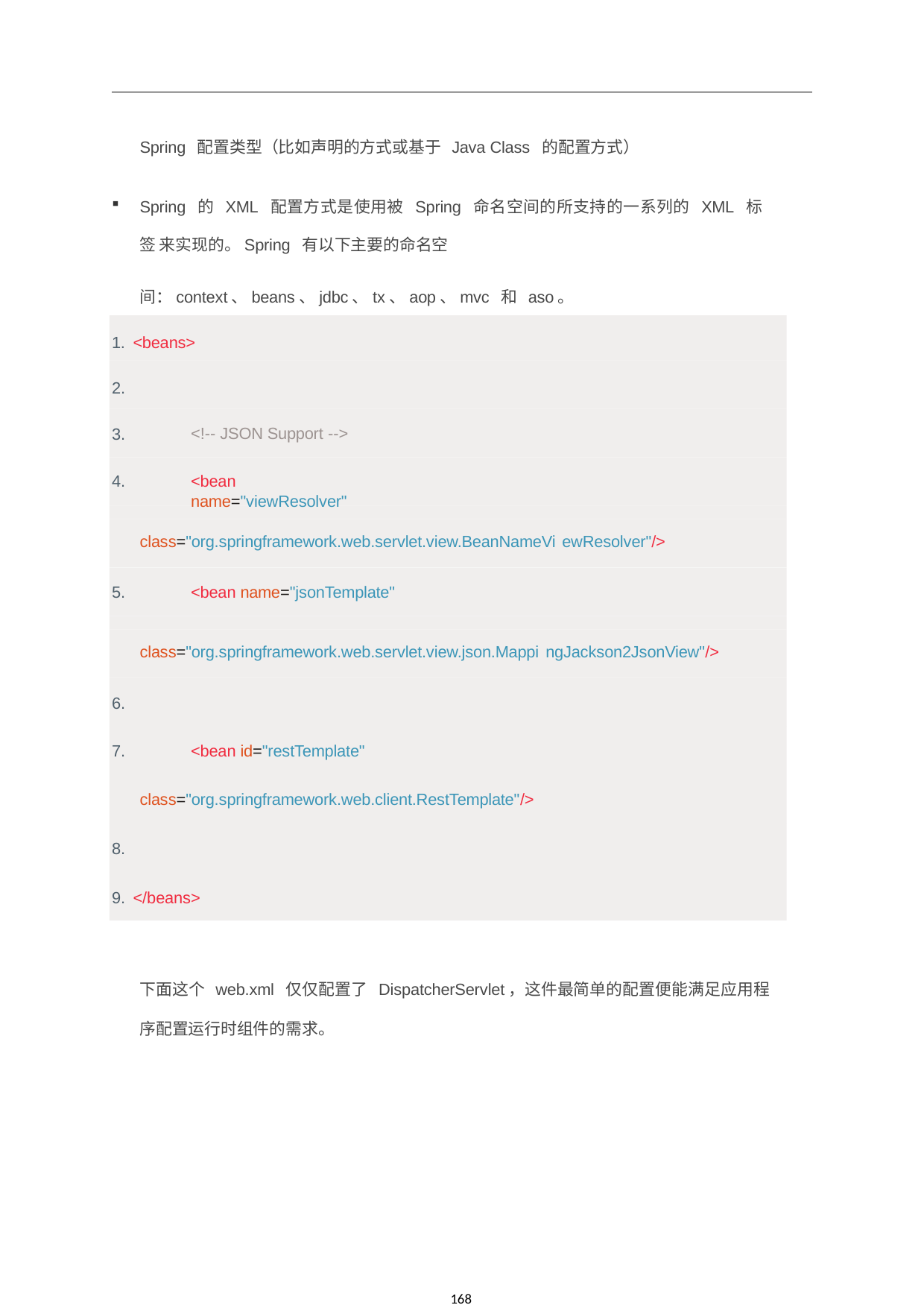

Spring 配置类型（比如声明的方式或基于 Java Class 的配置方式）

Spring 的 XML 配置方式是使用被 Spring 命名空间的所支持的一系列的 XML 标签 来实现的。Spring 有以下主要的命名空

间：context、beans、jdbc、tx、aop、mvc 和 aso。

1. <beans>

2.

3.

<!-- JSON Support -->

4.
<bean name="viewResolver"

class="org.springframework.web.servlet.view.BeanNameVi ewResolver"/>

5.
<bean name="jsonTemplate"

class="org.springframework.web.servlet.view.json.Mappi ngJackson2JsonView"/>

6.

7.
<bean id="restTemplate"

class="org.springframework.web.client.RestTemplate"/>

8.

9. </beans>

下面这个 web.xml 仅仅配置了 DispatcherServlet，这件最简单的配置便能满足应用程

序配置运行时组件的需求。
168